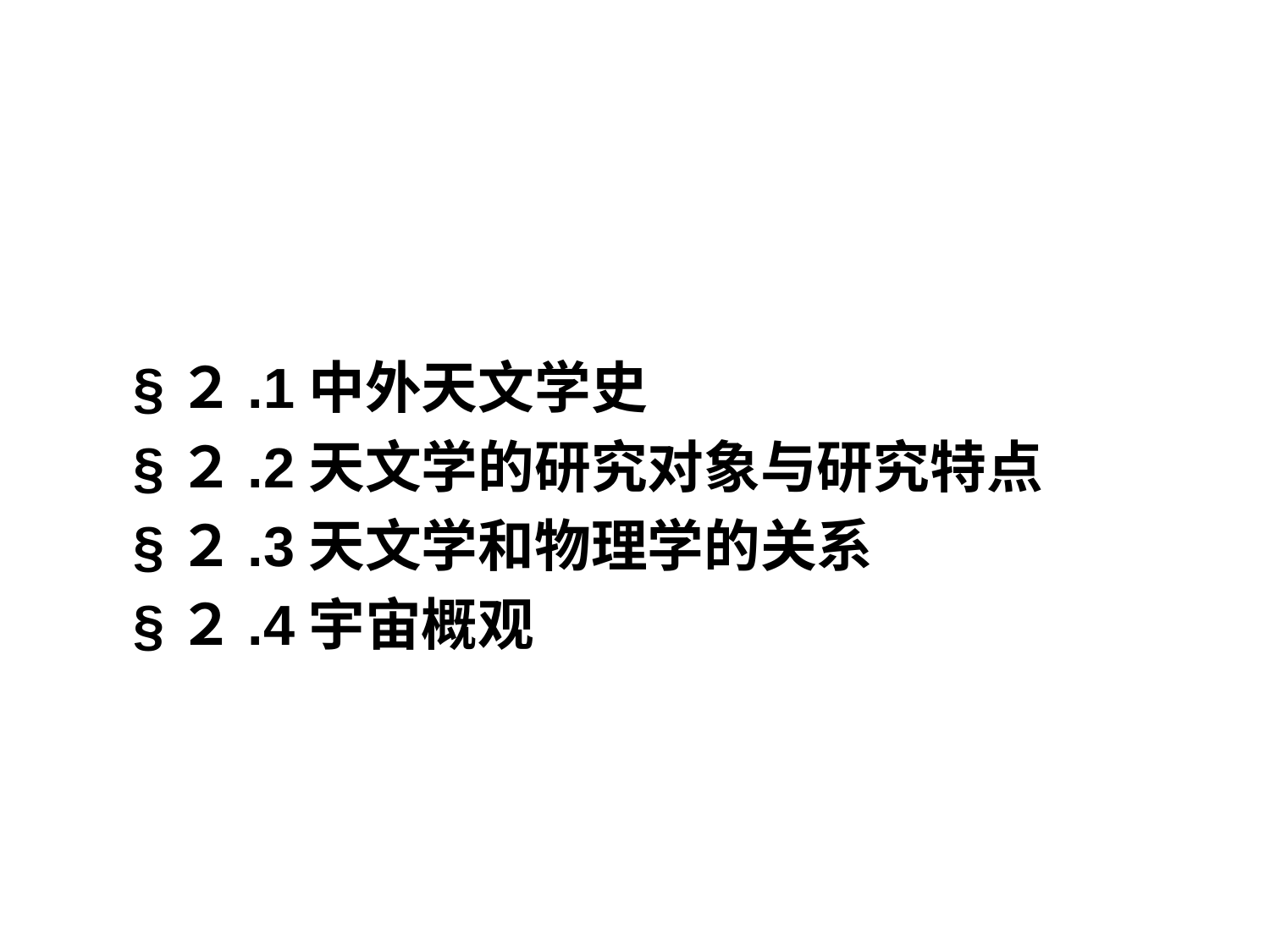

§２.1中外天文学史
 §２.2天文学的研究对象与研究特点
 §２.3天文学和物理学的关系
 §２.4宇宙概观